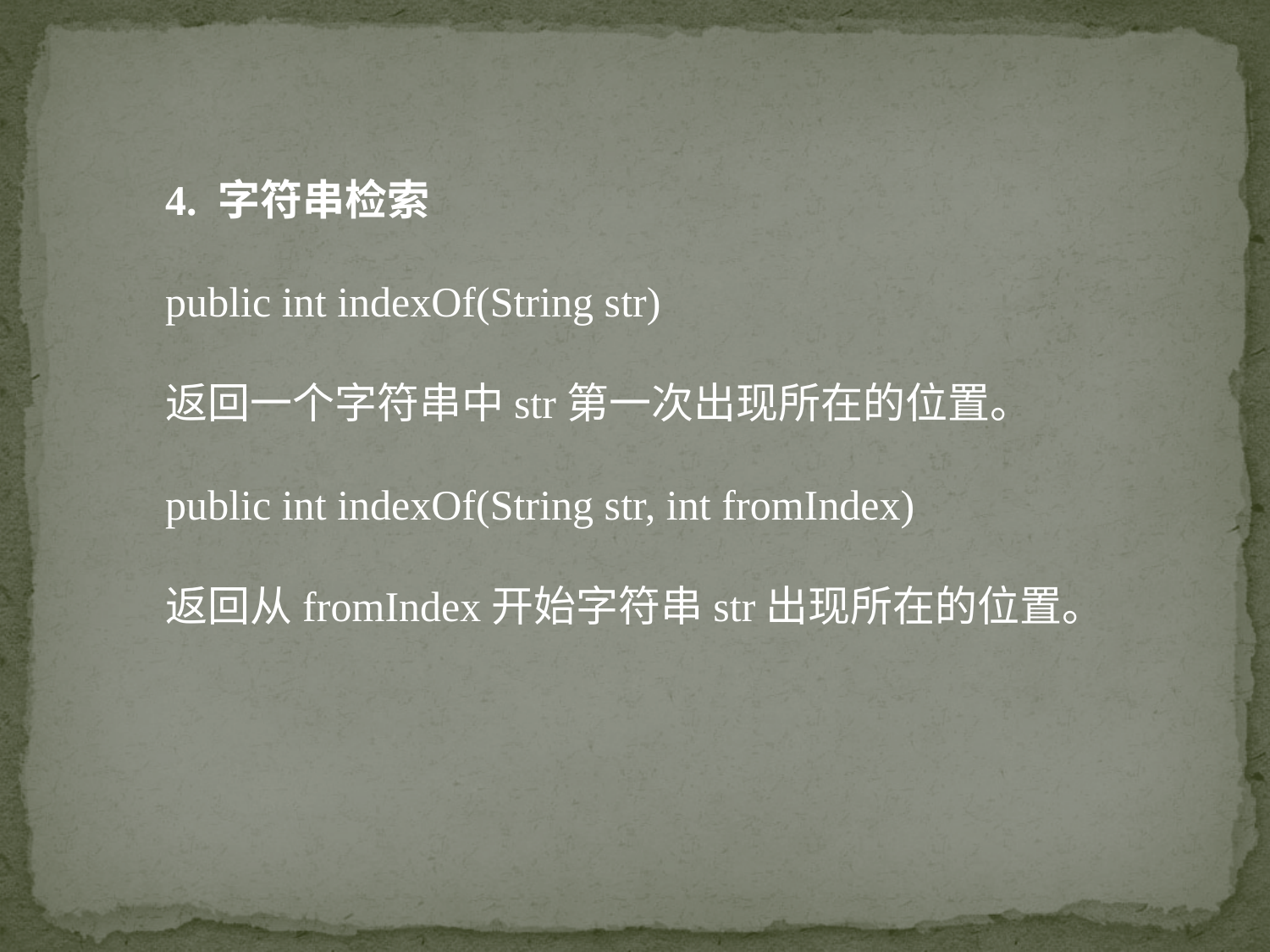

4. 字符串检索
public int indexOf(String str)
返回一个字符串中str第一次出现所在的位置。
public int indexOf(String str, int fromIndex)
返回从fromIndex开始字符串str出现所在的位置。